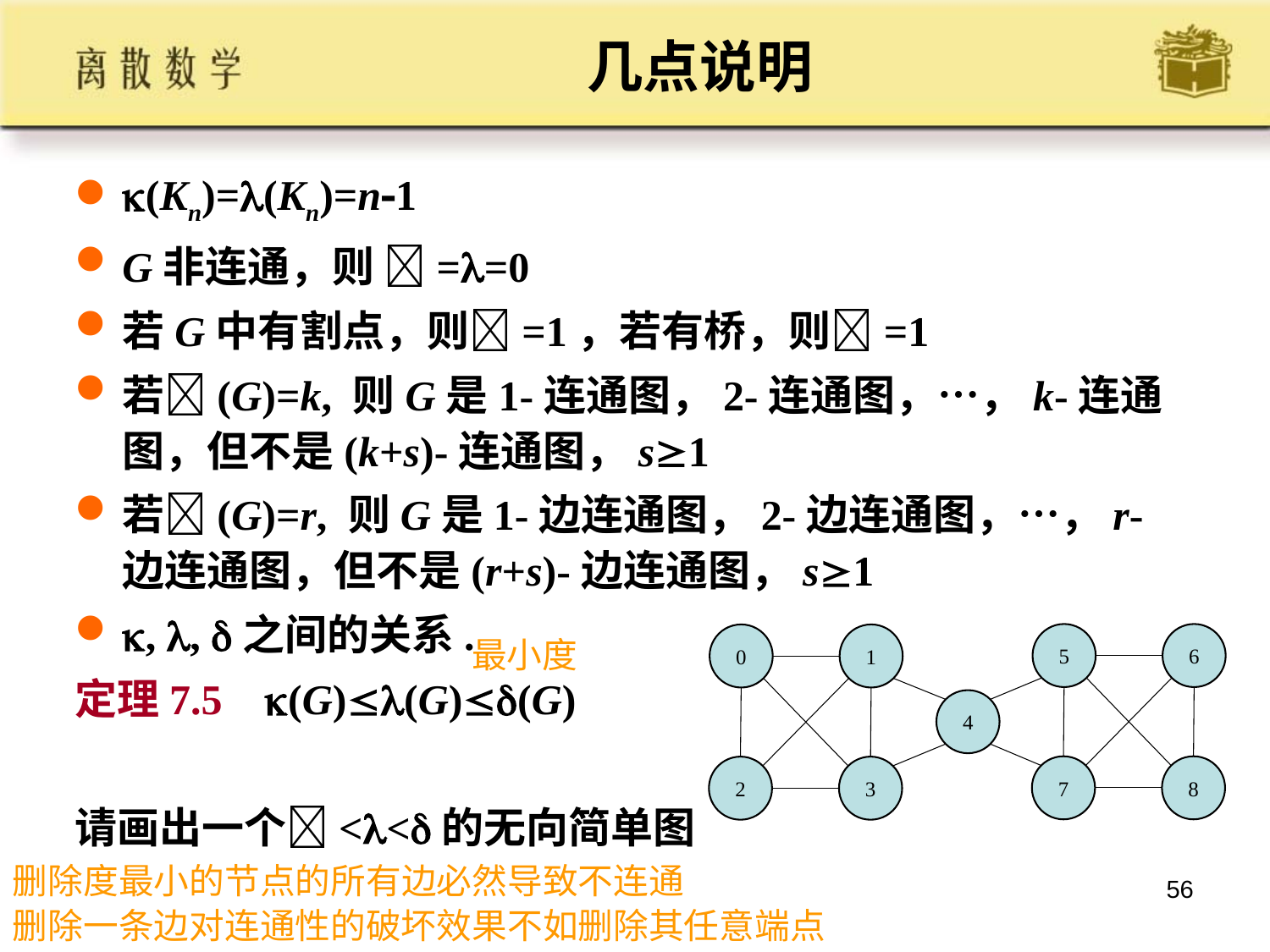

易考：
（结合特殊图）
特定条件下连通度与度数等的关系
满足特定连通度的图举例
# 几点说明
κ(Kn)=λ(Kn)=n−1
G非连通，则 κ=λ=0
若G中有割点，则κ=1，若有桥，则λ=1
若κ(G)=k, 则G是1-连通图，2-连通图，…，k-连通图，但不是(k+s)-连通图，s≥1
若λ(G)=r, 则G是1-边连通图，2-边连通图，…，r-边连通图，但不是(r+s)-边连通图，s≥1
κ, λ, δ之间的关系.
定理7.5    κ(G)≤λ(G)≤δ(G)

请画出一个κ<λ<δ的无向简单图
5
6
0
1
4
8
7
3
2
最小度
删除度最小的节点的所有边必然导致不连通
56
删除一条边对连通性的破坏效果不如删除其任意端点